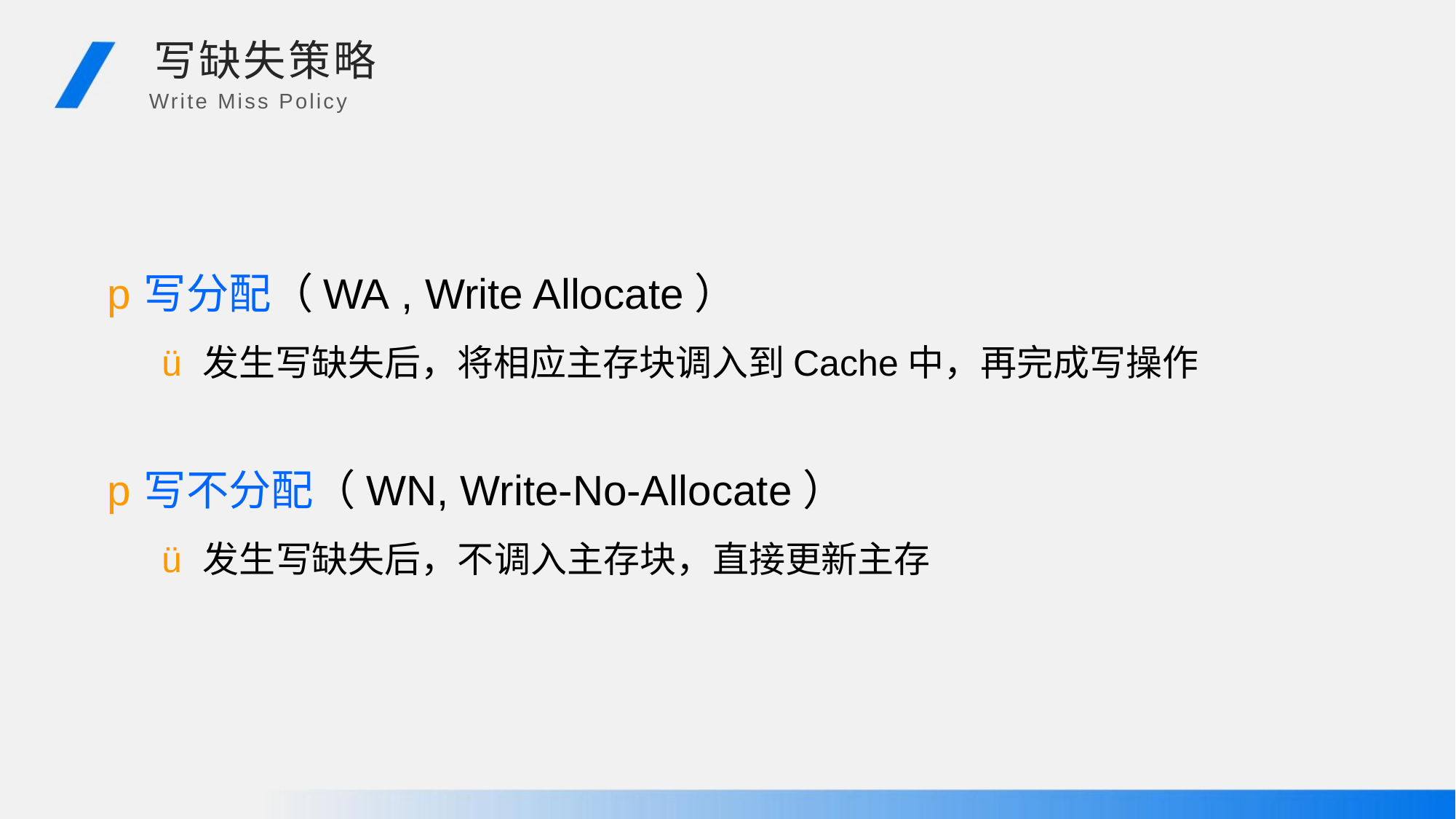

写缺失策略
Write Miss Policy
p写分配（WA , Write Allocate）
ü发生写缺失后，将相应主存块调入到Cache中，再完成写操作
p写不分配（WN, Write-No-Allocate）
ü发生写缺失后，不调入主存块，直接更新主存